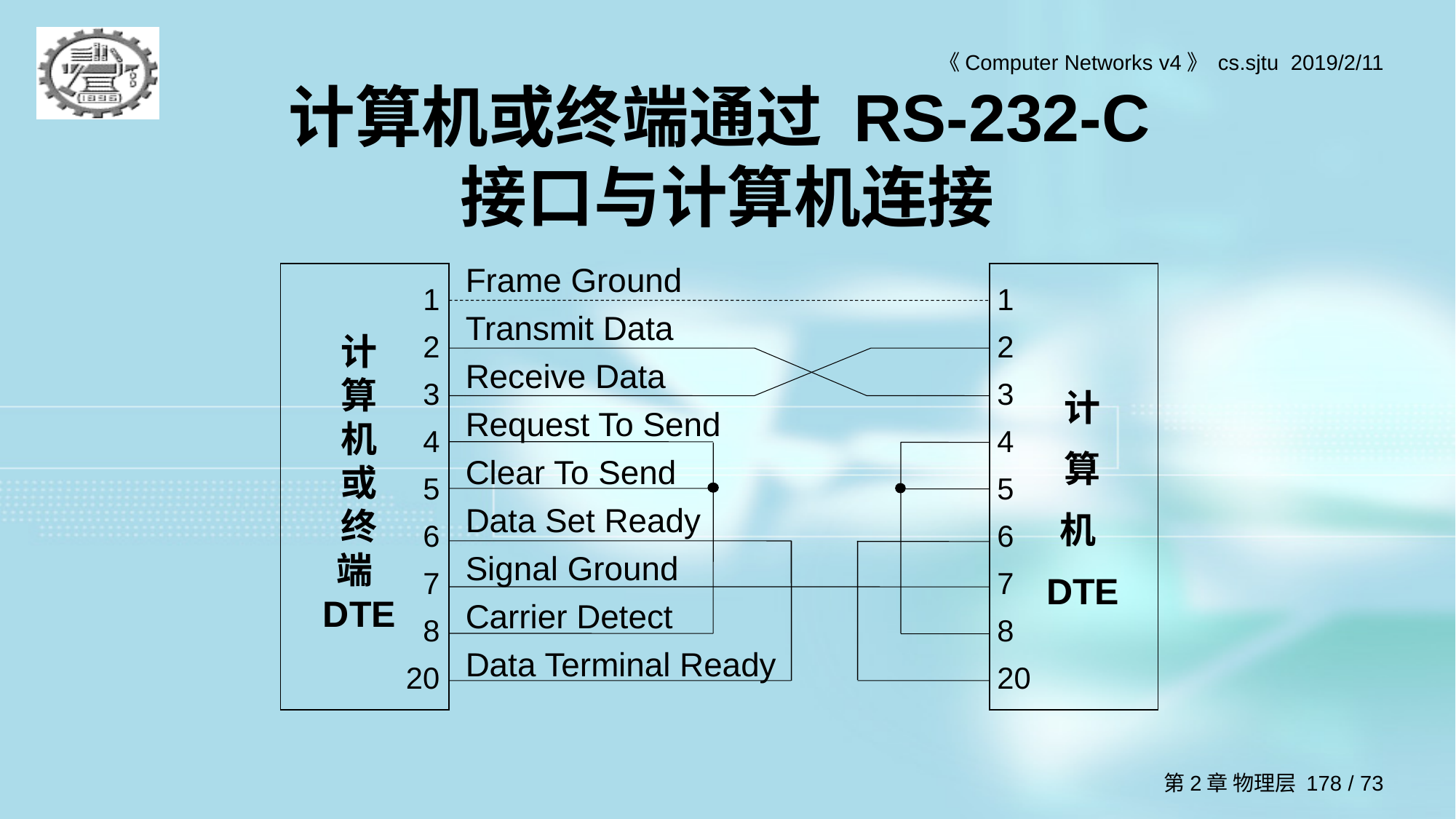

# 计算机或终端通过 RS-232-C接口与计算机连接
Frame Ground
Transmit Data
Receive Data
Request To Send
Clear To Send
Data Set Ready
Signal Ground
Carrier Detect
Data Terminal Ready

1
2
3
4
5
6
7
8
20
1
2
3
4
5
6
7
8
20

计
算
机
或
终
端DTE

计
算
机DTE